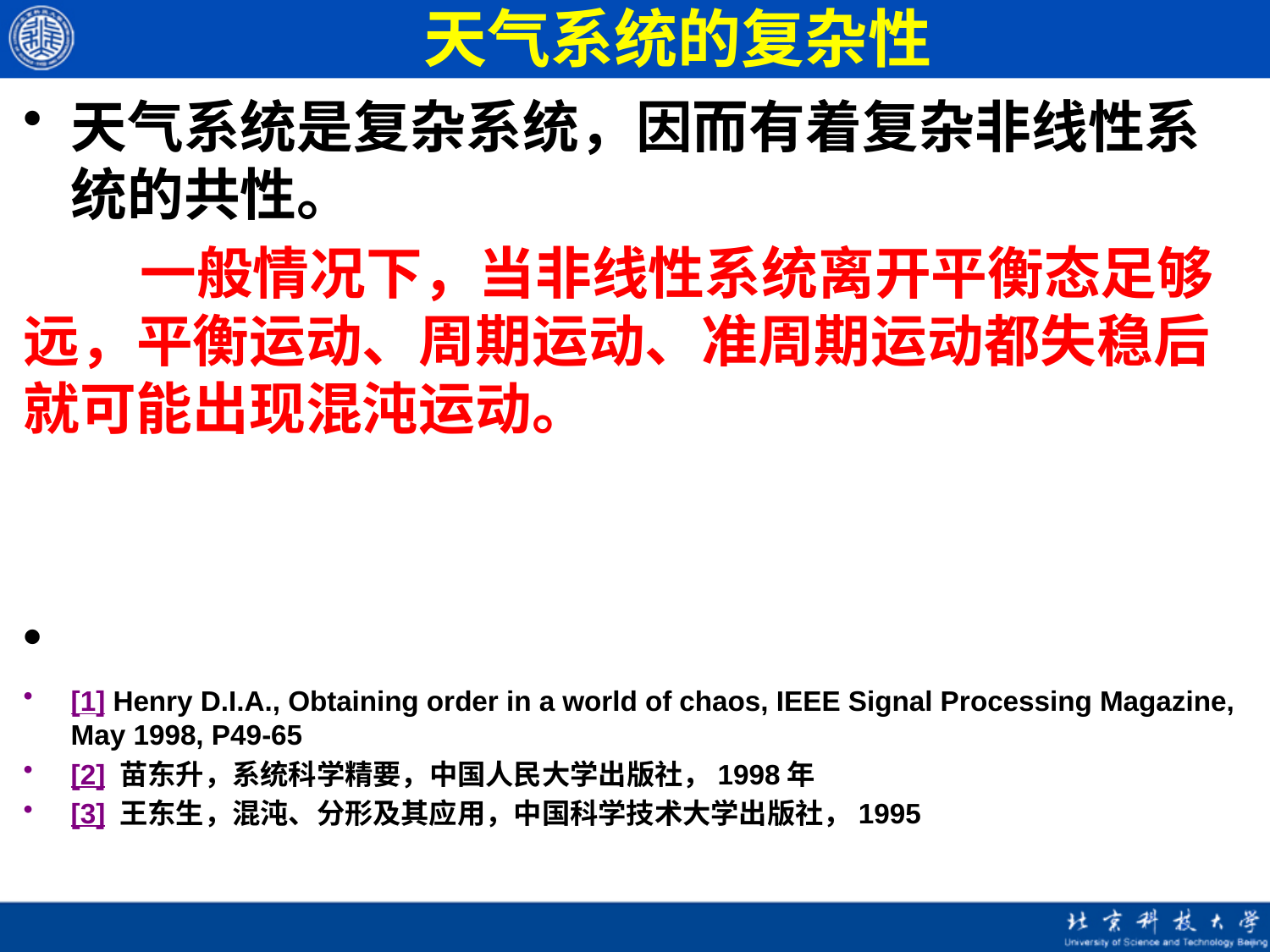

# 天气系统的复杂性
天气系统是复杂系统，因而有着复杂非线性系统的共性。
        一般情况下，当非线性系统离开平衡态足够远，平衡运动、周期运动、准周期运动都失稳后就可能出现混沌运动。

[1] Henry D.I.A., Obtaining order in a world of chaos, IEEE Signal Processing Magazine, May 1998, P49-65
[2] 苗东升，系统科学精要，中国人民大学出版社，1998年
[3] 王东生，混沌、分形及其应用，中国科学技术大学出版社，1995